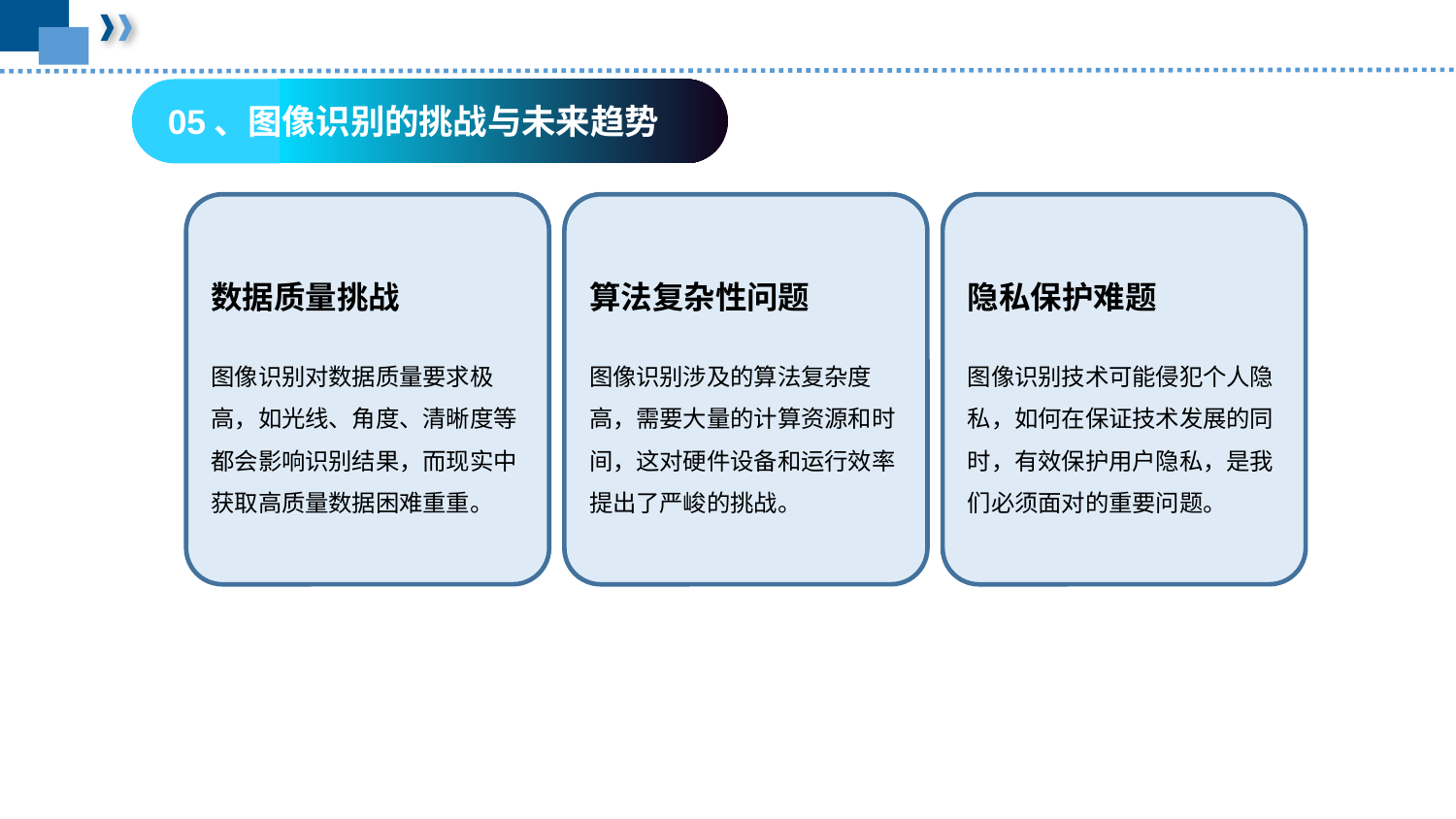

05、图像识别的挑战与未来趋势

数据质量挑战
图像识别对数据质量要求极高，如光线、角度、清晰度等都会影响识别结果，而现实中获取高质量数据困难重重。

算法复杂性问题
图像识别涉及的算法复杂度高，需要大量的计算资源和时间，这对硬件设备和运行效率提出了严峻的挑战。

隐私保护难题
图像识别技术可能侵犯个人隐私，如何在保证技术发展的同时，有效保护用户隐私，是我们必须面对的重要问题。